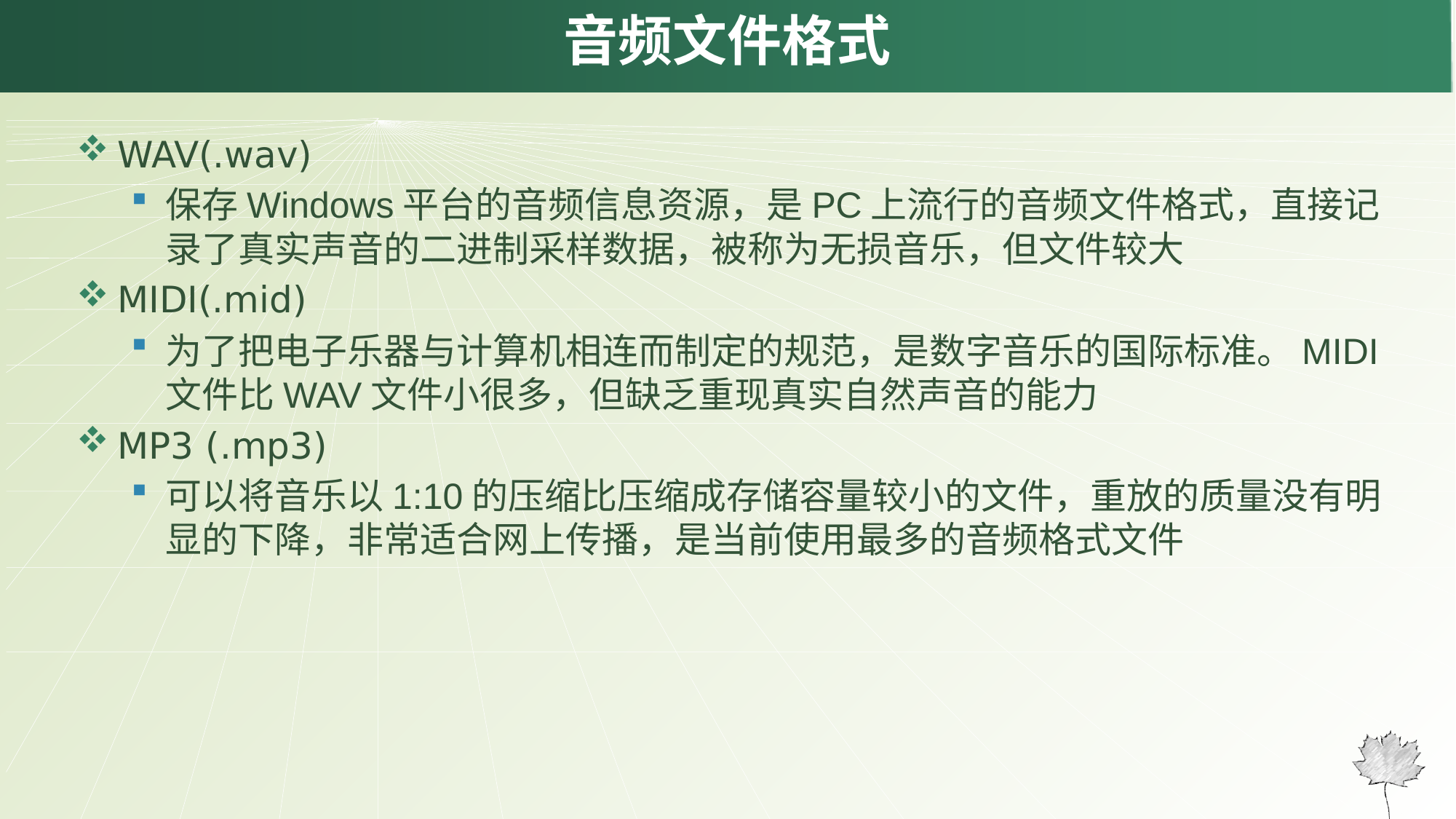

# 音频文件格式
WAV(.wav)
保存Windows平台的音频信息资源，是PC上流行的音频文件格式，直接记录了真实声音的二进制采样数据，被称为无损音乐，但文件较大
MIDI(.mid)
为了把电子乐器与计算机相连而制定的规范，是数字音乐的国际标准。MIDI文件比WAV文件小很多，但缺乏重现真实自然声音的能力
MP3 (.mp3)
可以将音乐以1:10的压缩比压缩成存储容量较小的文件，重放的质量没有明显的下降，非常适合网上传播，是当前使用最多的音频格式文件